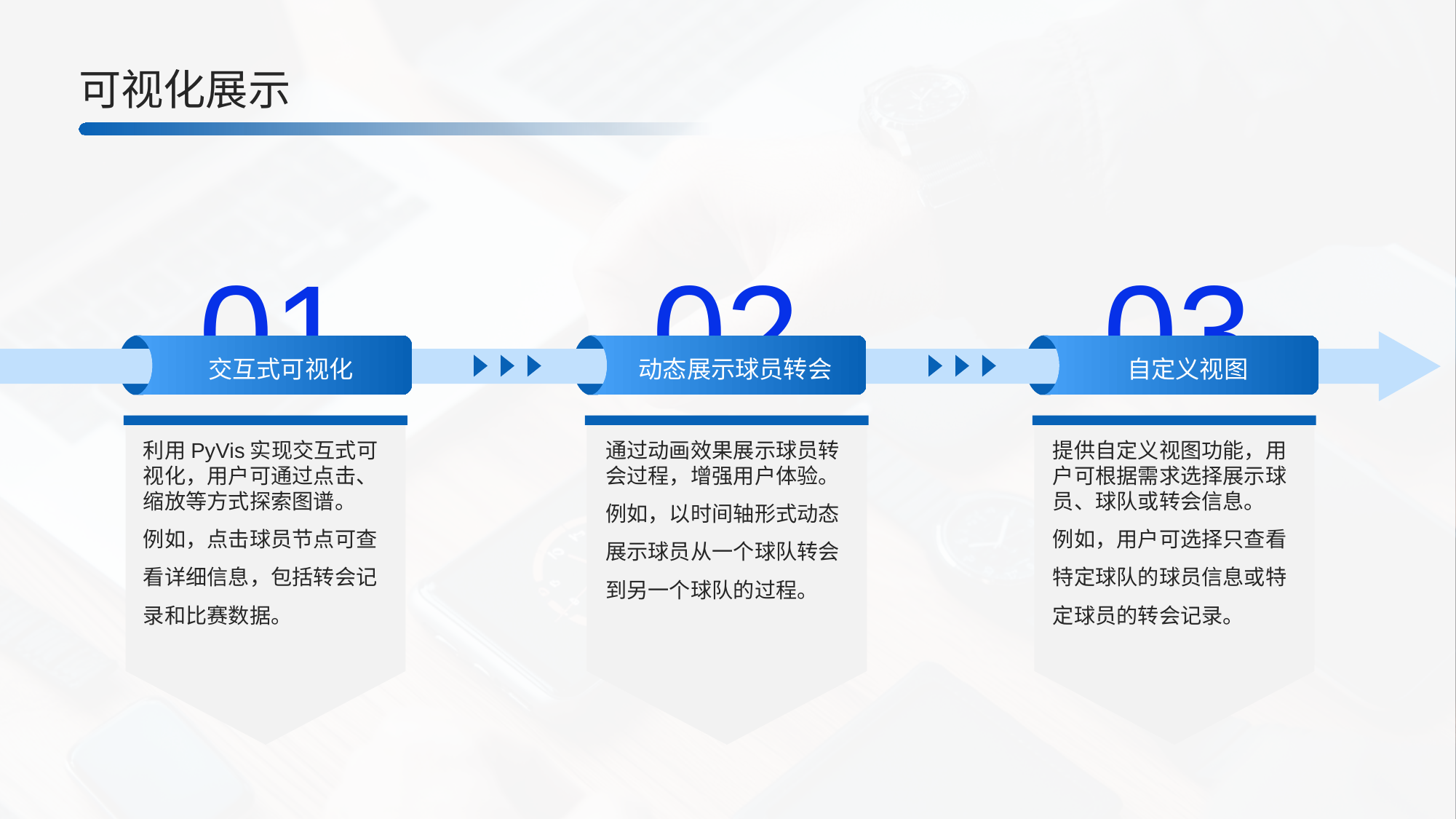

可视化展示

01
02
03

交互式可视化
动态展示球员转会
自定义视图

利用PyVis实现交互式可视化，用户可通过点击、缩放等方式探索图谱。
例如，点击球员节点可查看详细信息，包括转会记录和比赛数据。
通过动画效果展示球员转会过程，增强用户体验。
例如，以时间轴形式动态展示球员从一个球队转会到另一个球队的过程。
提供自定义视图功能，用户可根据需求选择展示球员、球队或转会信息。
例如，用户可选择只查看特定球队的球员信息或特定球员的转会记录。